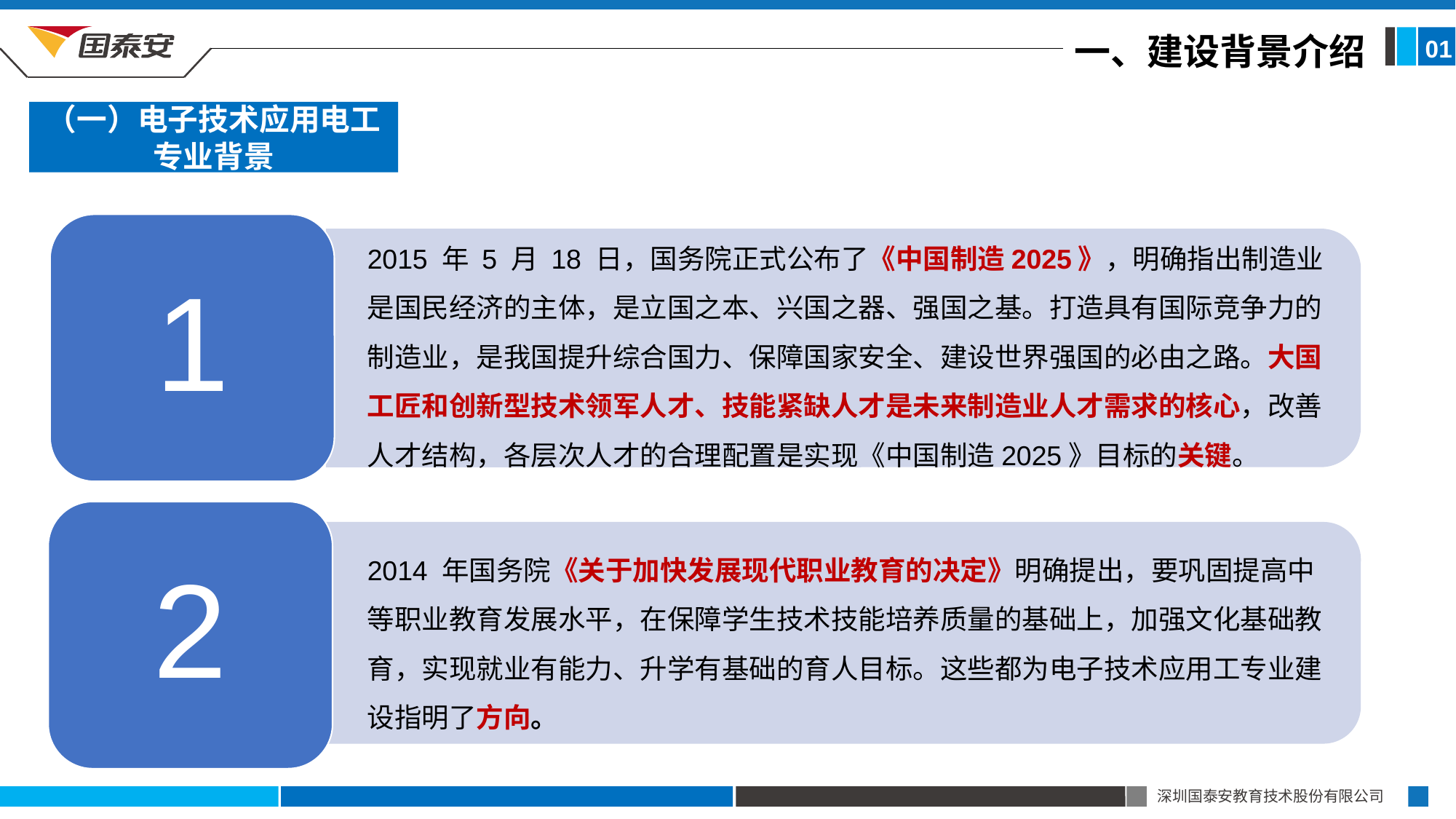

一、建设背景介绍
01
（一）电子技术应用电工专业背景

1

2015 年 5 月 18 日，国务院正式公布了《中国制造2025》，明确指出制造业是国民经济的主体，是立国之本、兴国之器、强国之基。打造具有国际竞争力的制造业，是我国提升综合国力、保障国家安全、建设世界强国的必由之路。大国工匠和创新型技术领军人才、技能紧缺人才是未来制造业人才需求的核心，改善人才结构，各层次人才的合理配置是实现《中国制造2025》目标的关键。

2

2014 年国务院《关于加快发展现代职业教育的决定》明确提出，要巩固提高中等职业教育发展水平，在保障学生技术技能培养质量的基础上，加强文化基础教育，实现就业有能力、升学有基础的育人目标。这些都为电子技术应用工专业建设指明了方向。